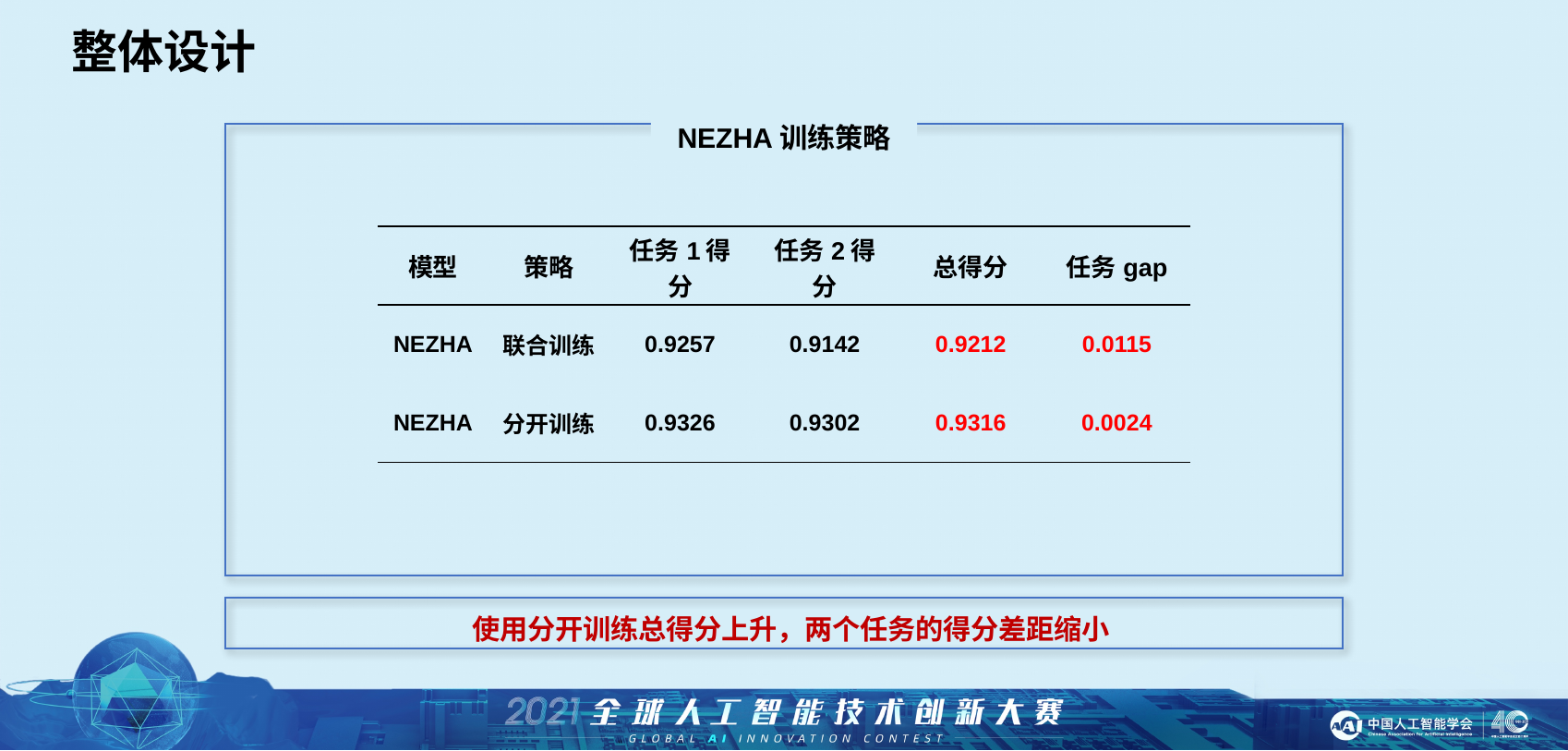

整体设计
NEZHA训练策略

| 模型 | 策略 | 任务1得分 | 任务2得分 | 总得分 | 任务gap |
| --- | --- | --- | --- | --- | --- |
| NEZHA | 联合训练 | 0.9257 | 0.9142 | 0.9212 | 0.0115 |
| NEZHA | 分开训练 | 0.9326 | 0.9302 | 0.9316 | 0.0024 |
使用分开训练总得分上升，两个任务的得分差距缩小